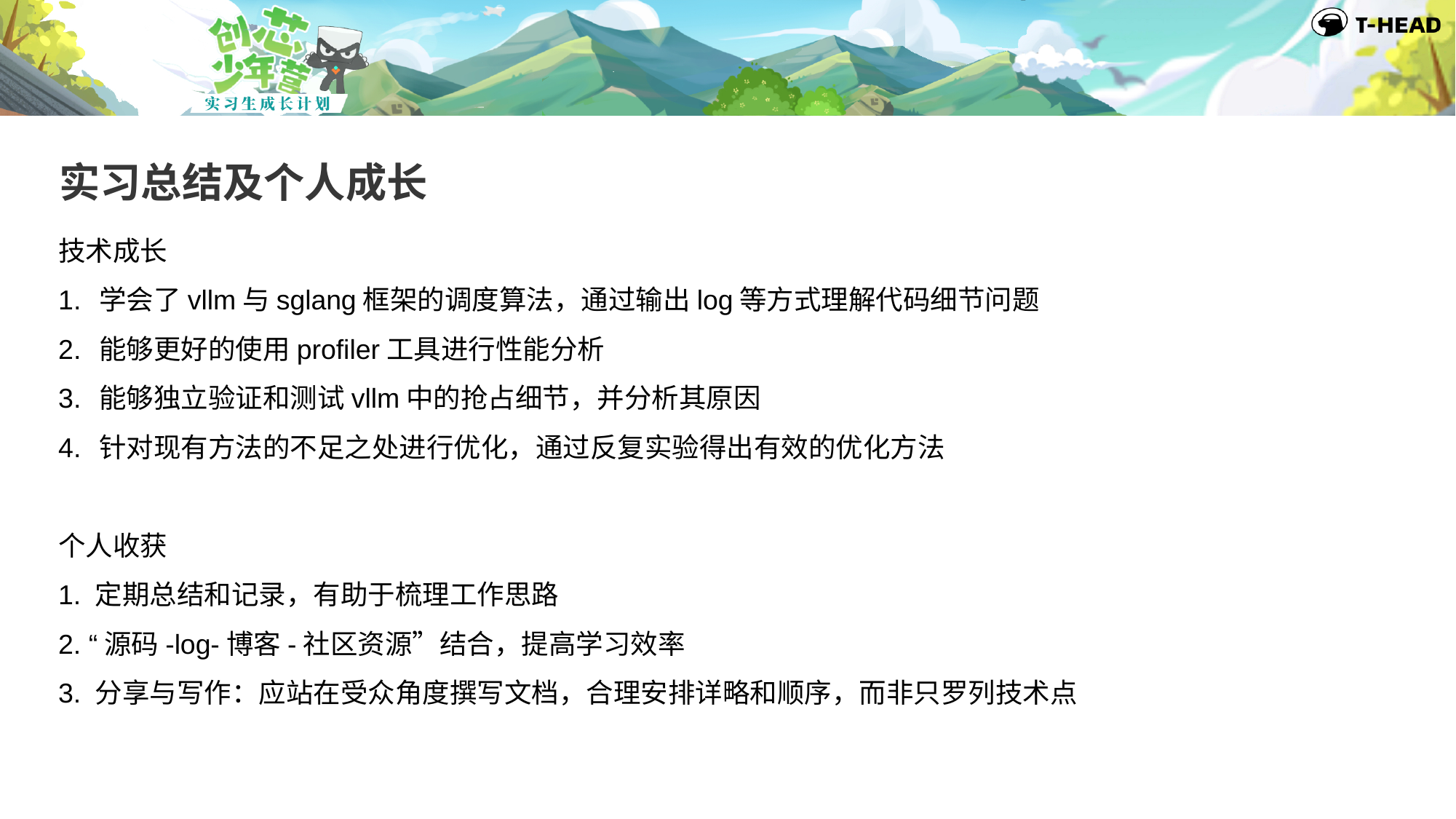

实习总结及个人成长
技术成长
学会了vllm与sglang框架的调度算法，通过输出log等方式理解代码细节问题
能够更好的使用profiler工具进行性能分析
能够独立验证和测试vllm中的抢占细节，并分析其原因
针对现有方法的不足之处进行优化，通过反复实验得出有效的优化方法

个人收获
1. 定期总结和记录，有助于梳理工作思路
2. “源码-log-博客-社区资源”结合，提高学习效率
3. 分享与写作：应站在受众角度撰写文档，合理安排详略和顺序，而非只罗列技术点